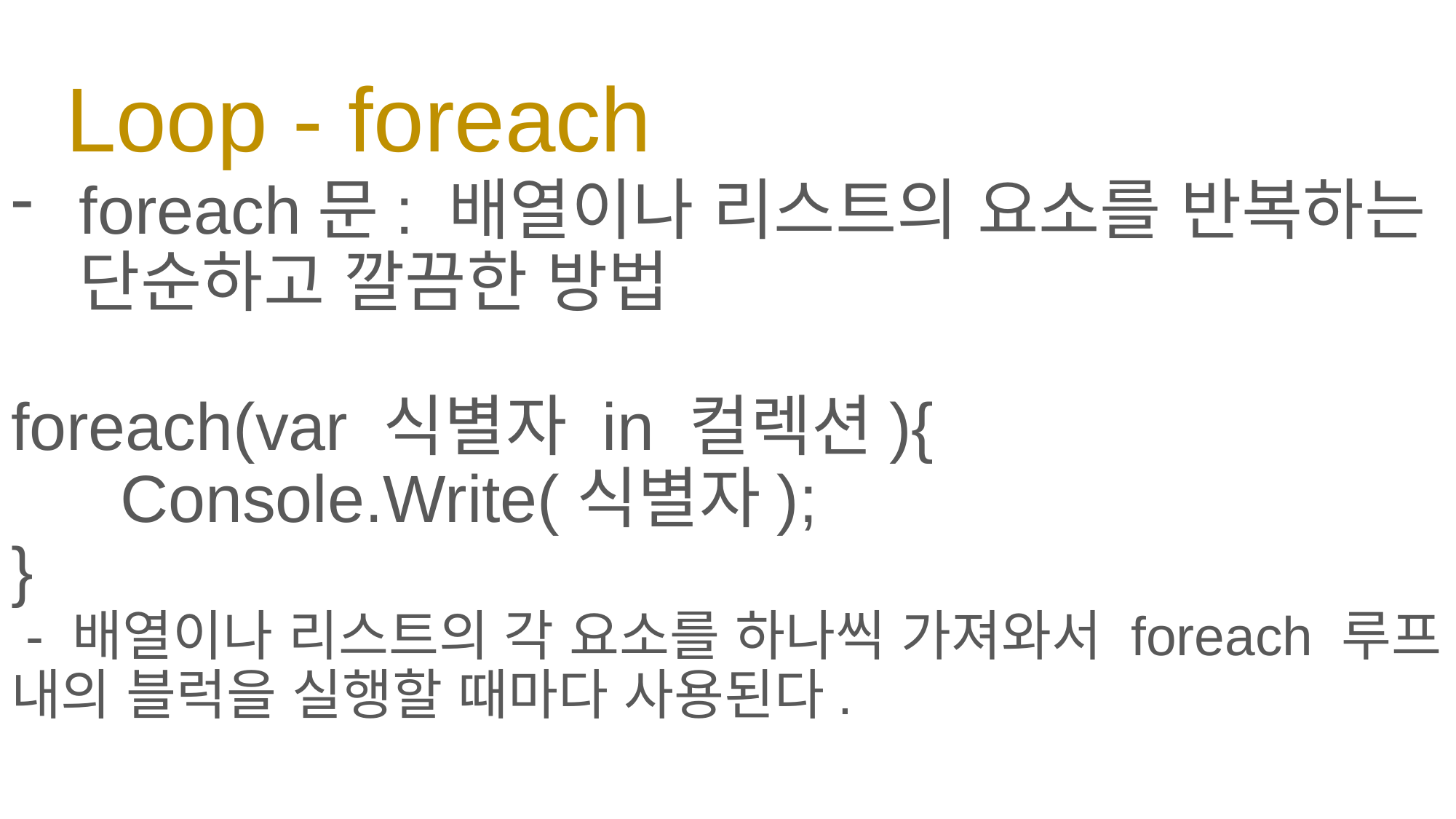

# Loop - foreach
foreach문: 배열이나 리스트의 요소를 반복하는 단순하고 깔끔한 방법

foreach(var 식별자 in 컬렉션){
	Console.Write(식별자);
}
 - 배열이나 리스트의 각 요소를 하나씩 가져와서 foreach 루프 내의 블럭을 실행할 때마다 사용된다.